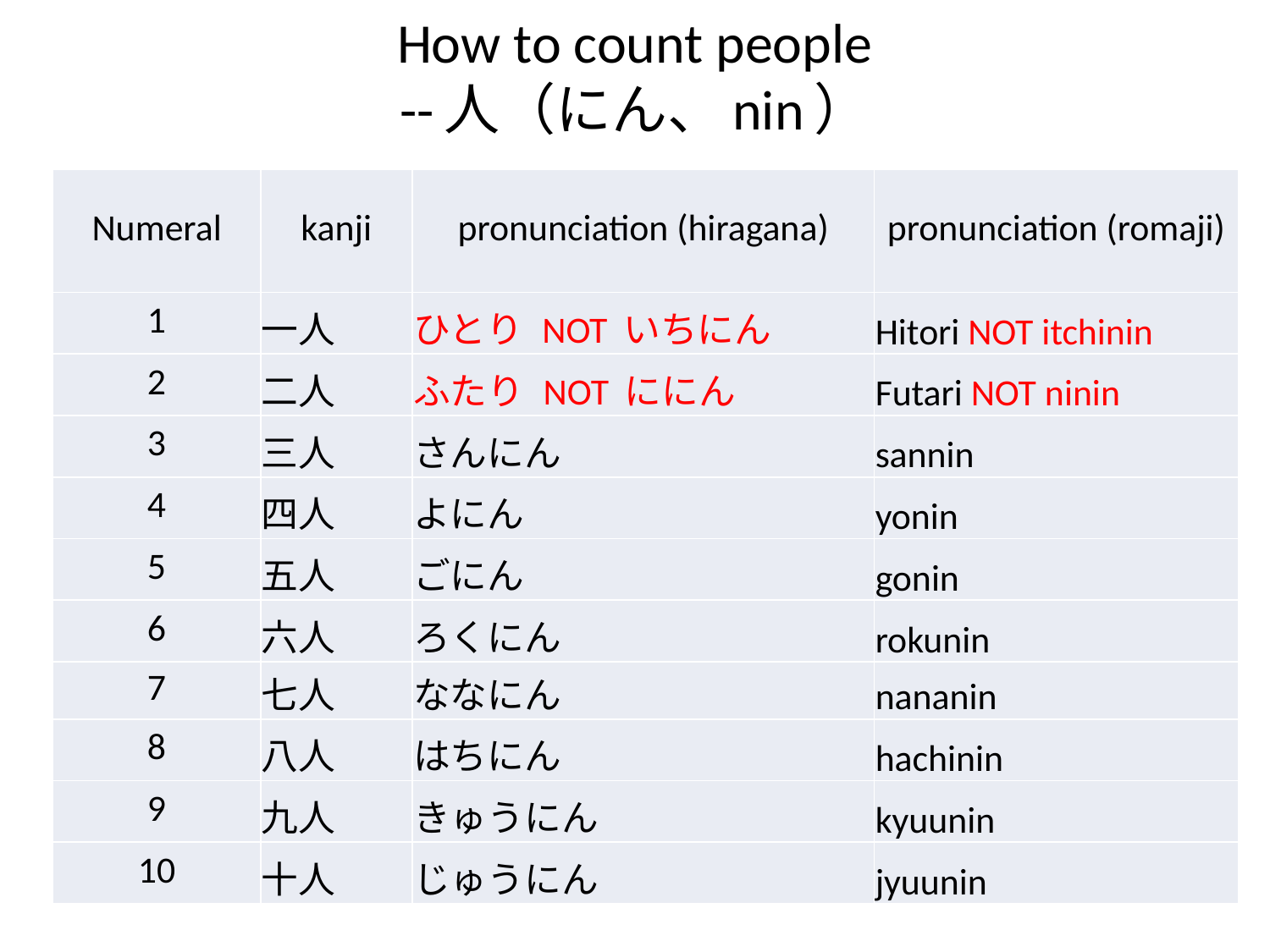

# How to count people --人（にん、nin）
| Numeral | kanji | pronunciation (hiragana) | pronunciation (romaji) |
| --- | --- | --- | --- |
| 1 | 一人 | ひとり NOT いちにん | Hitori NOT itchinin |
| 2 | 二人 | ふたり NOT ににん | Futari NOT ninin |
| 3 | 三人 | さんにん | sannin |
| 4 | 四人 | よにん | yonin |
| 5 | 五人 | ごにん | gonin |
| 6 | 六人 | ろくにん | rokunin |
| 7 | 七人 | ななにん | nananin |
| 8 | 八人 | はちにん | hachinin |
| 9 | 九人 | きゅうにん | kyuunin |
| 10 | 十人 | じゅうにん | jyuunin |